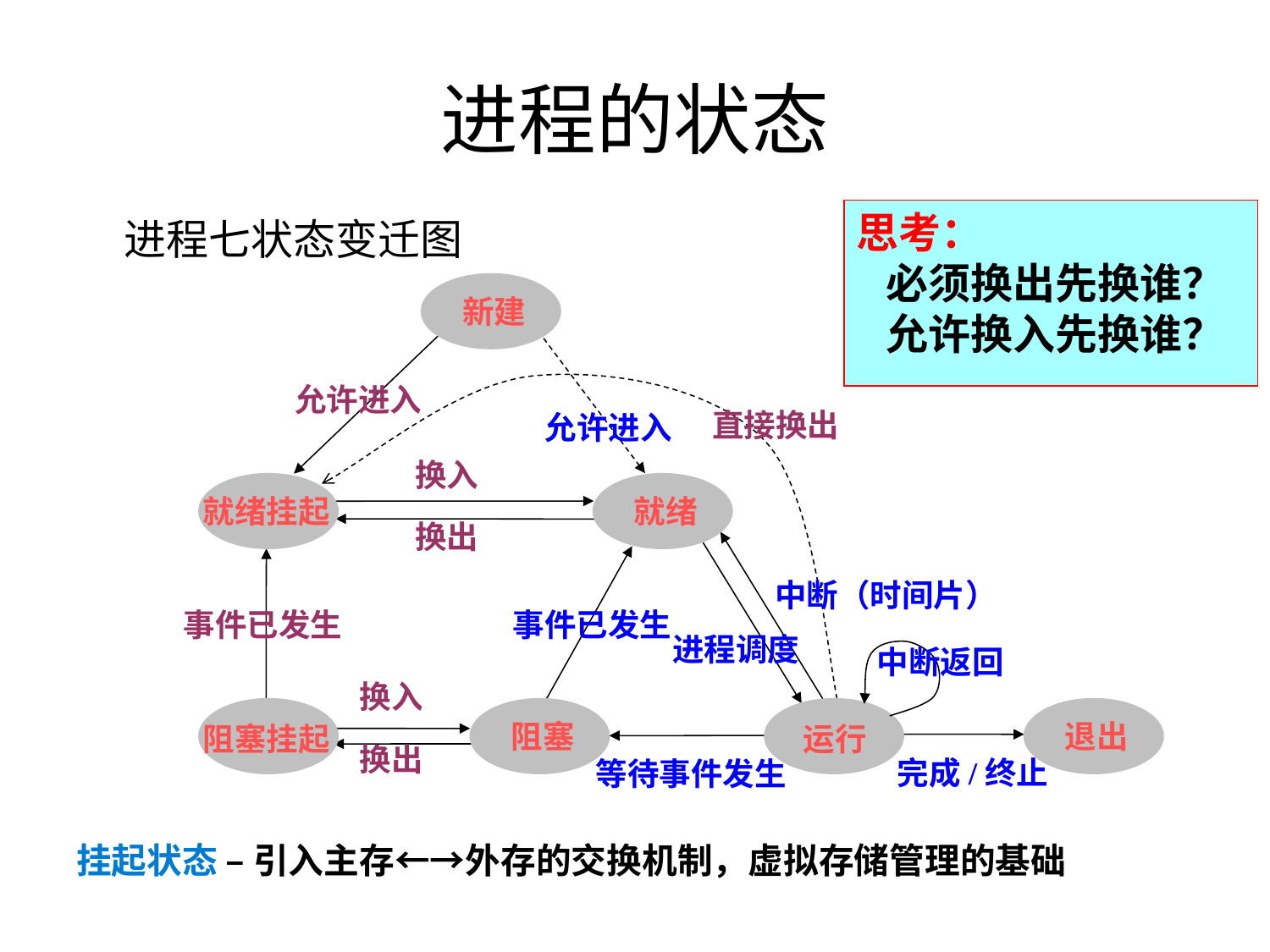

进程的状态

思考：
  必须换出先换谁？
  允许换入先换谁？
进程七状态变迁图

新建

允许进入
直接换出
换入

换出

事件已发生
换入

换出

允许进入

就绪挂起

阻塞挂起

就绪

中断（时间片）
事件已发生
进程调度
中断返回

阻塞
退出
运行

完成/终止
等待事件发生
挂起状态 – 引入主存←→外存的交换机制，虚拟存储管理的基础